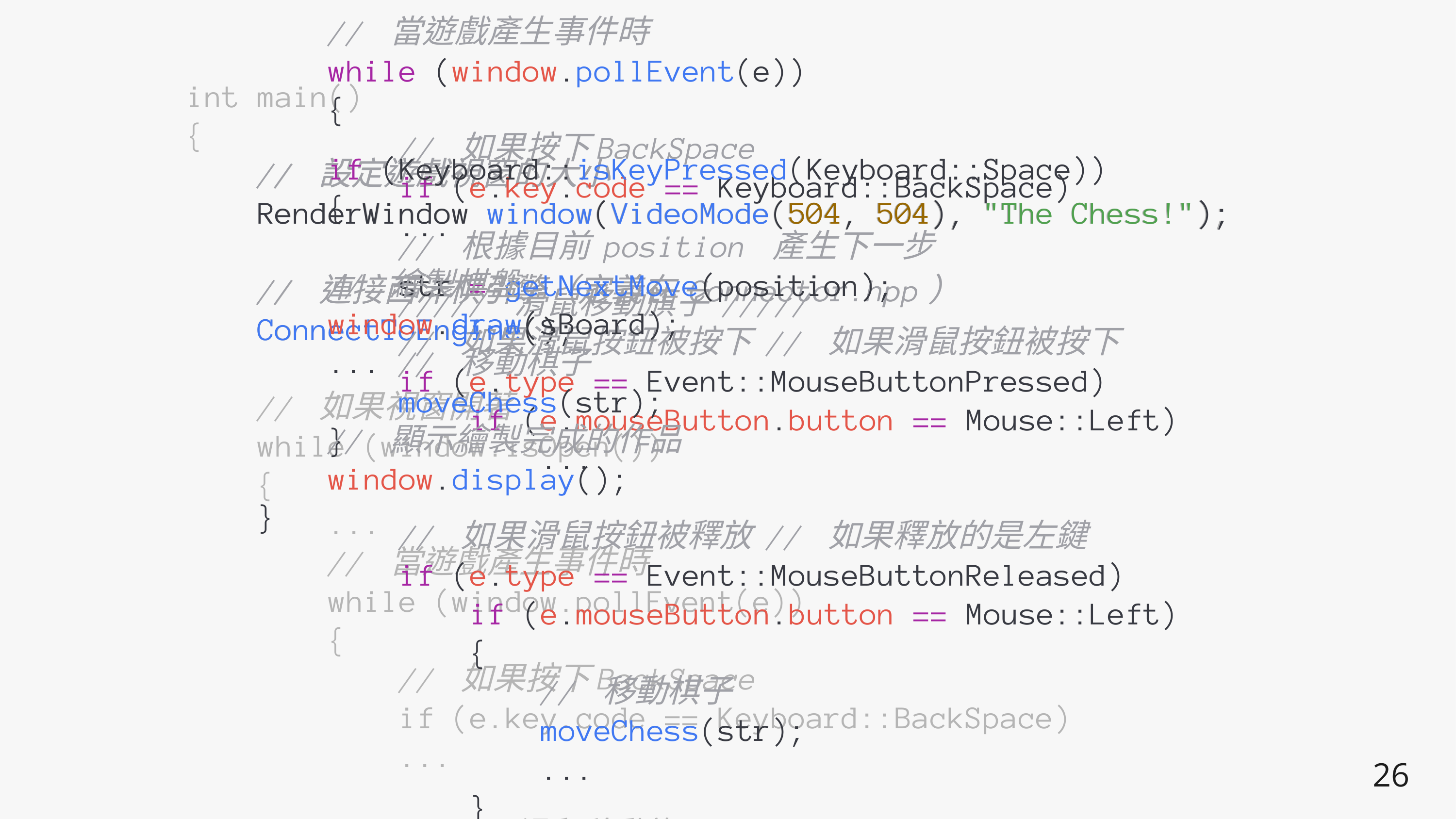

// 當遊戲產生事件時
        while (window.pollEvent(e))
        {
            // 如果按下BackSpace
            if (e.key.code == Keyboard::BackSpace)
            ...
            ///// 滑鼠移動旗子 /////
            // 如果滑鼠按鈕被按下 // 如果滑鼠按鈕被按下
            if (e.type == Event::MouseButtonPressed)
                if (e.mouseButton.button == Mouse::Left)
                    ...

            // 如果滑鼠按鈕被釋放 // 如果釋放的是左鍵
            if (e.type == Event::MouseButtonReleased)
                if (e.mouseButton.button == Mouse::Left)
                {
                    // 移動棋子
                    moveChess(str);
                    ...
                }
        }
int main()
{
    // 設定遊戲視窗的大小
    RenderWindow window(VideoMode(504, 504), "The Chess!");

    // 連接西洋棋引擎（定義在 Connector.hpp）
    ConnectToEngine();
    // 如果視窗開著
    while (window.isOpen())
    {
        ...
        // 當遊戲產生事件時
        while (window.pollEvent(e))
        {
            // 如果按下BackSpace
            if (e.key.code == Keyboard::BackSpace)
            ...
            ///// 滑鼠移動旗子 /////
            // 如果滑鼠按鈕被按下 // 如果滑鼠按鈕被按下
            if (e.type == Event::MouseButtonPressed)
                if (e.mouseButton.button == Mouse::Left)
                    ...

            // 如果滑鼠按鈕被釋放 // 如果釋放的是左鍵
            if (e.type == Event::MouseButtonReleased)
                if (e.mouseButton.button == Mouse::Left)
                {
                    // 移動棋子
                    moveChess(str);
                    ...
                }
        }

        // 讓 Stockfish 幫你動下一步
        if (Keyboard::isKeyPressed(Keyboard::Space))
        {
            // 根據目前 position 產生下一步
            str = getNextMove(position);

            // 移動棋子
            moveChess(str);
        }

        // 繪製棋盤
        window.draw(sBoard);
        ...

        // 顯示繪製完成的作品
        window.display();
    }
}
        if (Keyboard::isKeyPressed(Keyboard::Space))
        {
            // 根據目前 position 產生下一步
            str = getNextMove(position);

            // 移動棋子
            moveChess(str);
        }
    // 設定遊戲視窗的大小
    RenderWindow window(VideoMode(504, 504), "The Chess!");

        // 繪製棋盤
        window.draw(sBoard);
        ...

        // 顯示繪製完成的作品
        window.display();
    }
    // 連接西洋棋引擎（定義在 Connector.hpp）
    ConnectToEngine();
26